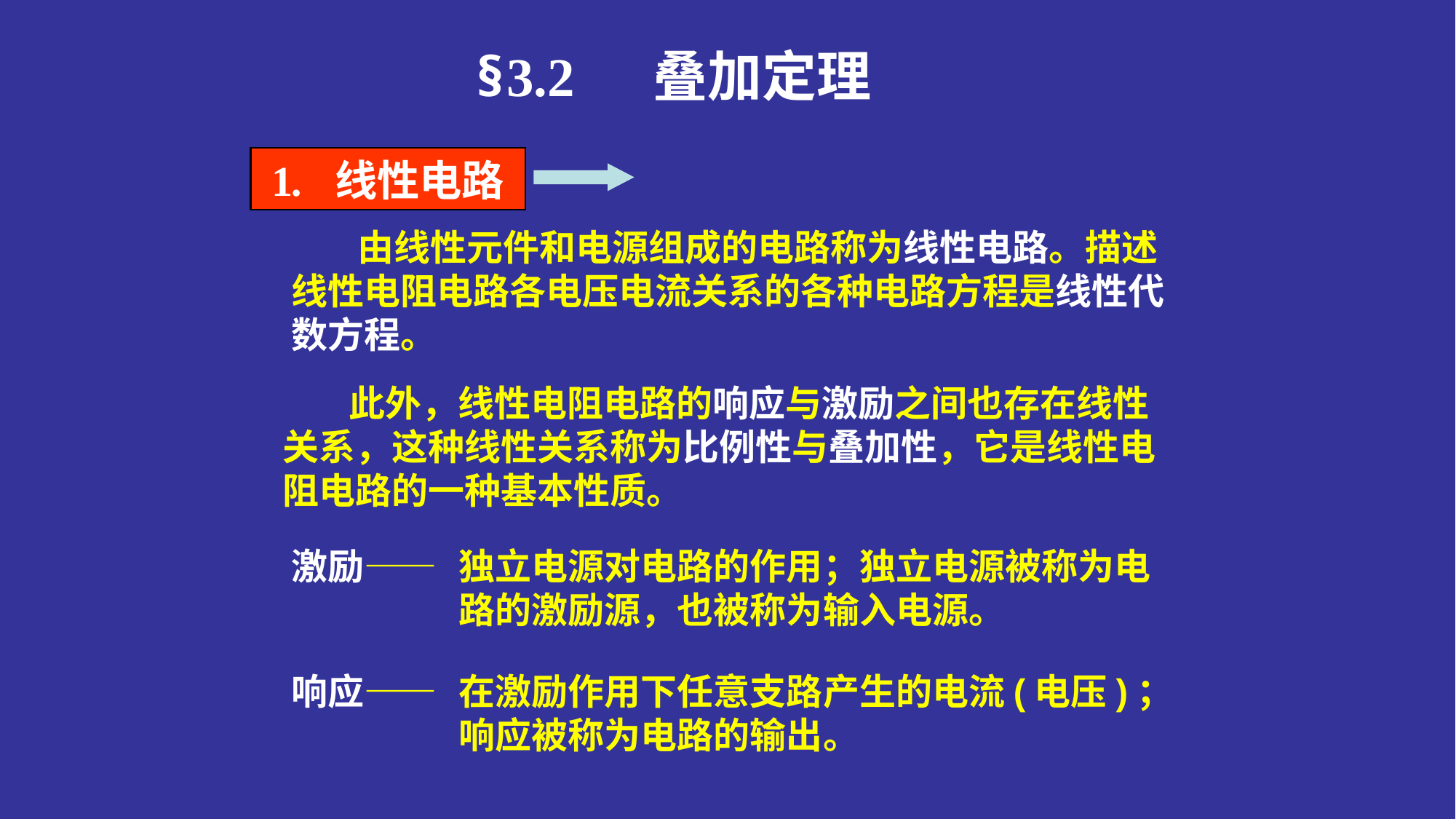

§3.2  叠加定理
1.  线性电路

       由线性元件和电源组成的电路称为线性电路。描述线性电阻电路各电压电流关系的各种电路方程是线性代数方程。
       此外，线性电阻电路的响应与激励之间也存在线性关系，这种线性关系称为比例性与叠加性，它是线性电阻电路的一种基本性质。
激励——
独立电源对电路的作用；独立电源被称为电路的激励源，也被称为输入电源。
响应——
在激励作用下任意支路产生的电流(电压)；响应被称为电路的输出。